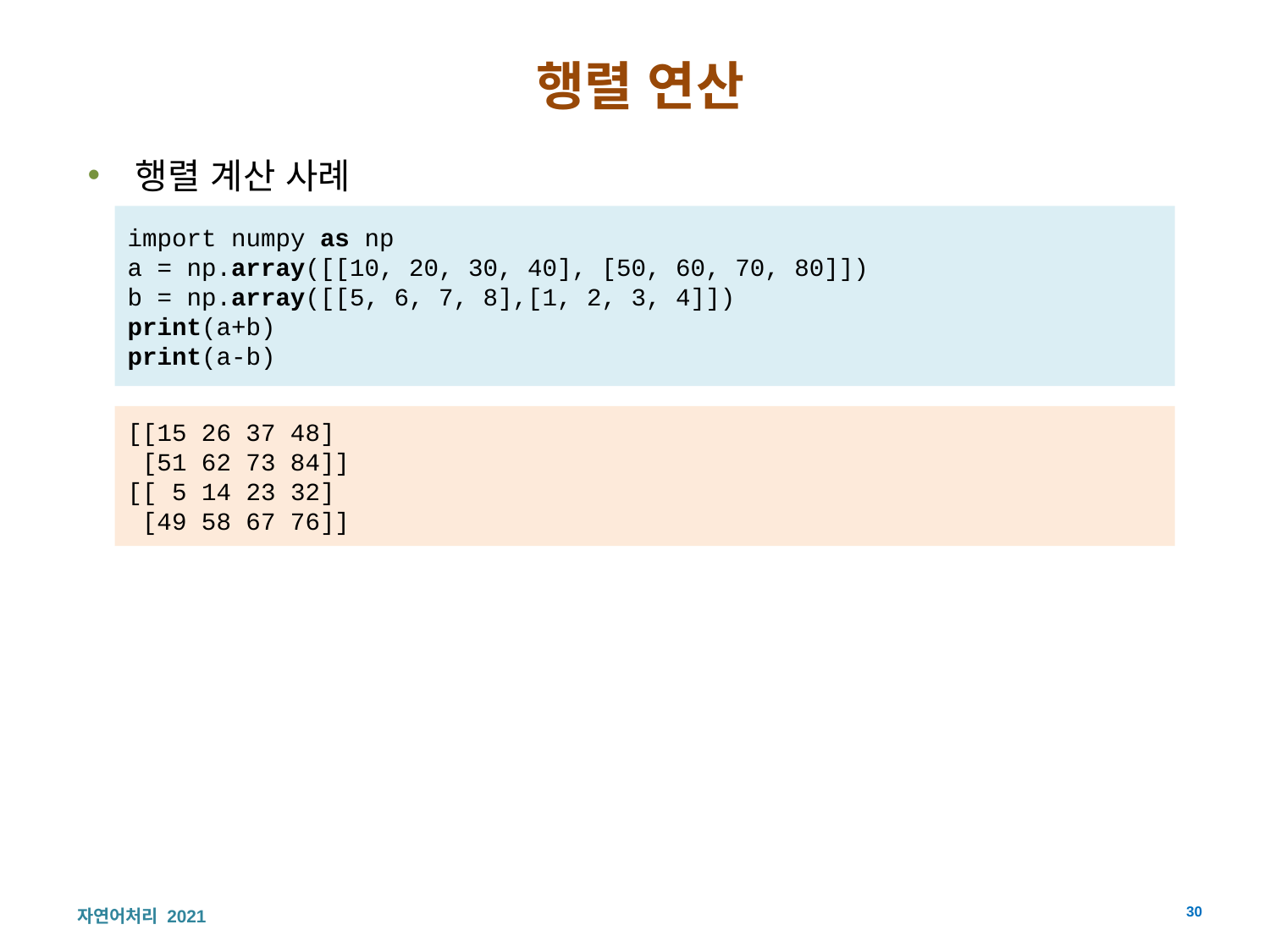

# 행렬 연산
행렬 계산 사례

import numpy as np
a = np.array([[10, 20, 30, 40], [50, 60, 70, 80]])
b = np.array([[5, 6, 7, 8],[1, 2, 3, 4]])
print(a+b)
print(a-b)
[[15 26 37 48]
 [51 62 73 84]]
[[ 5 14 23 32]
 [49 58 67 76]]